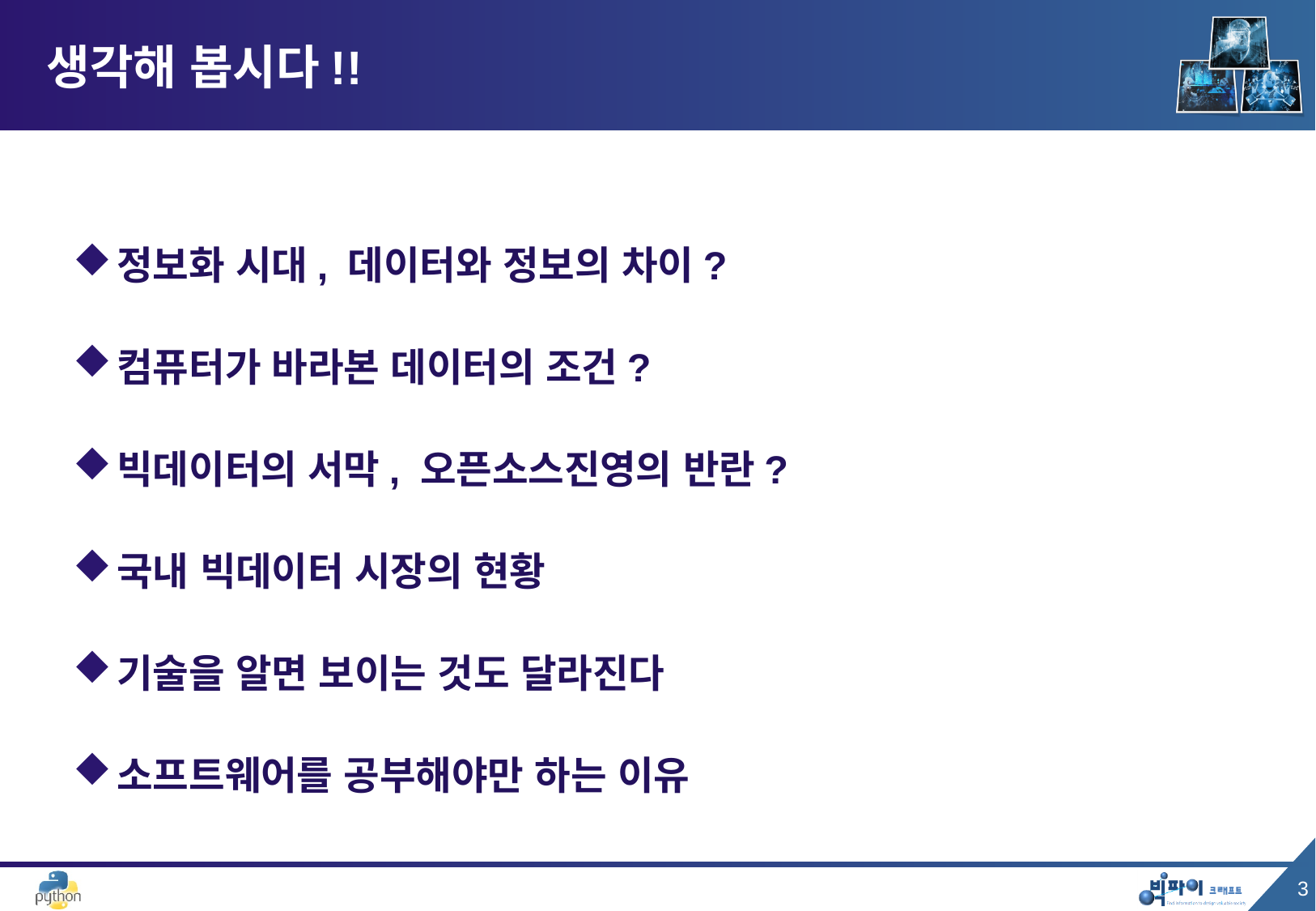

# 생각해 봅시다!!
정보화 시대, 데이터와 정보의 차이?
컴퓨터가 바라본 데이터의 조건?
빅데이터의 서막, 오픈소스진영의 반란?
국내 빅데이터 시장의 현황
기술을 알면 보이는 것도 달라진다
소프트웨어를 공부해야만 하는 이유